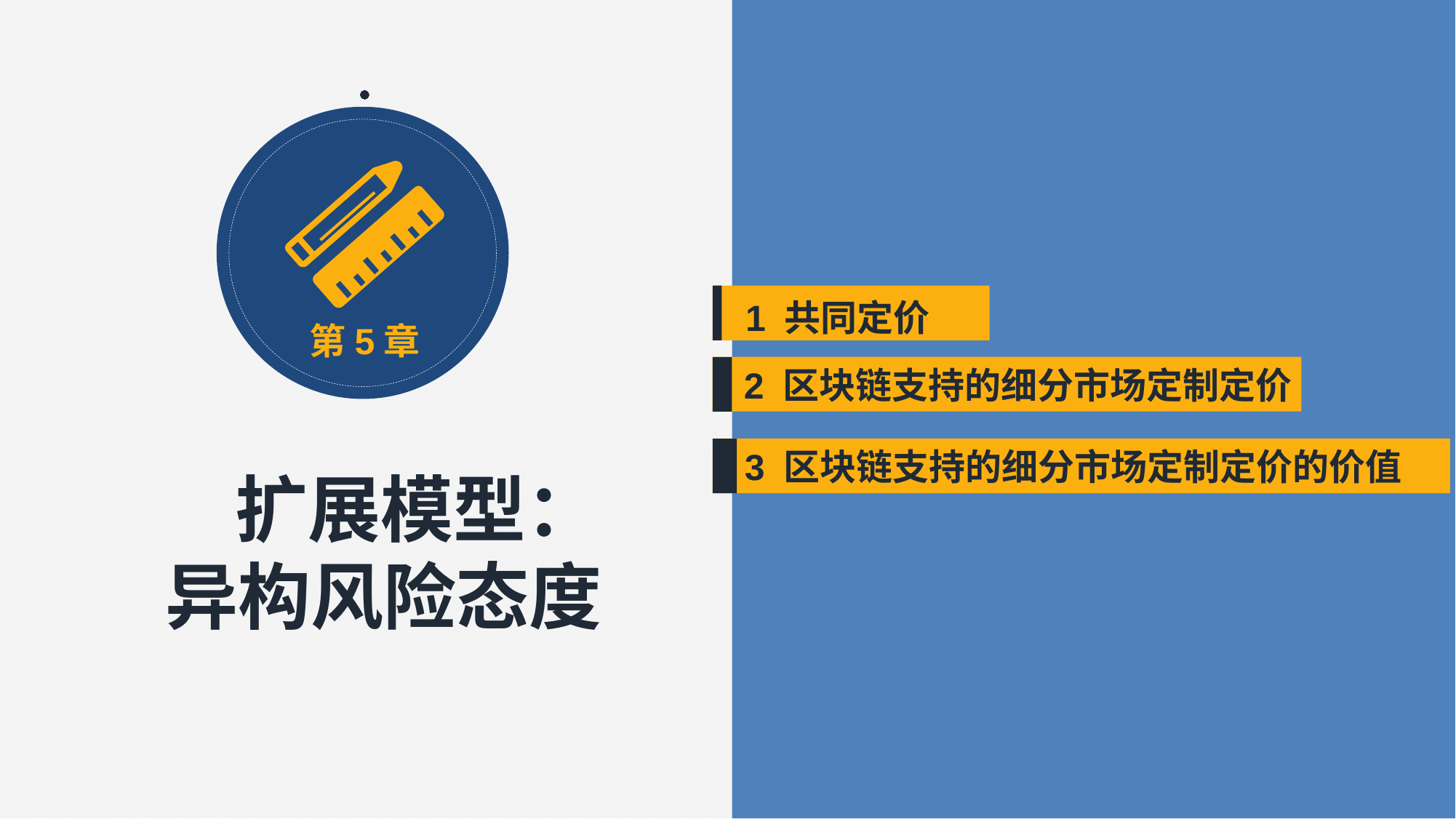

1 共同定价
 2 区块链支持的细分市场定制定价
第5章

 3 区块链支持的细分市场定制定价的价值
   扩展模型：
异构风险态度